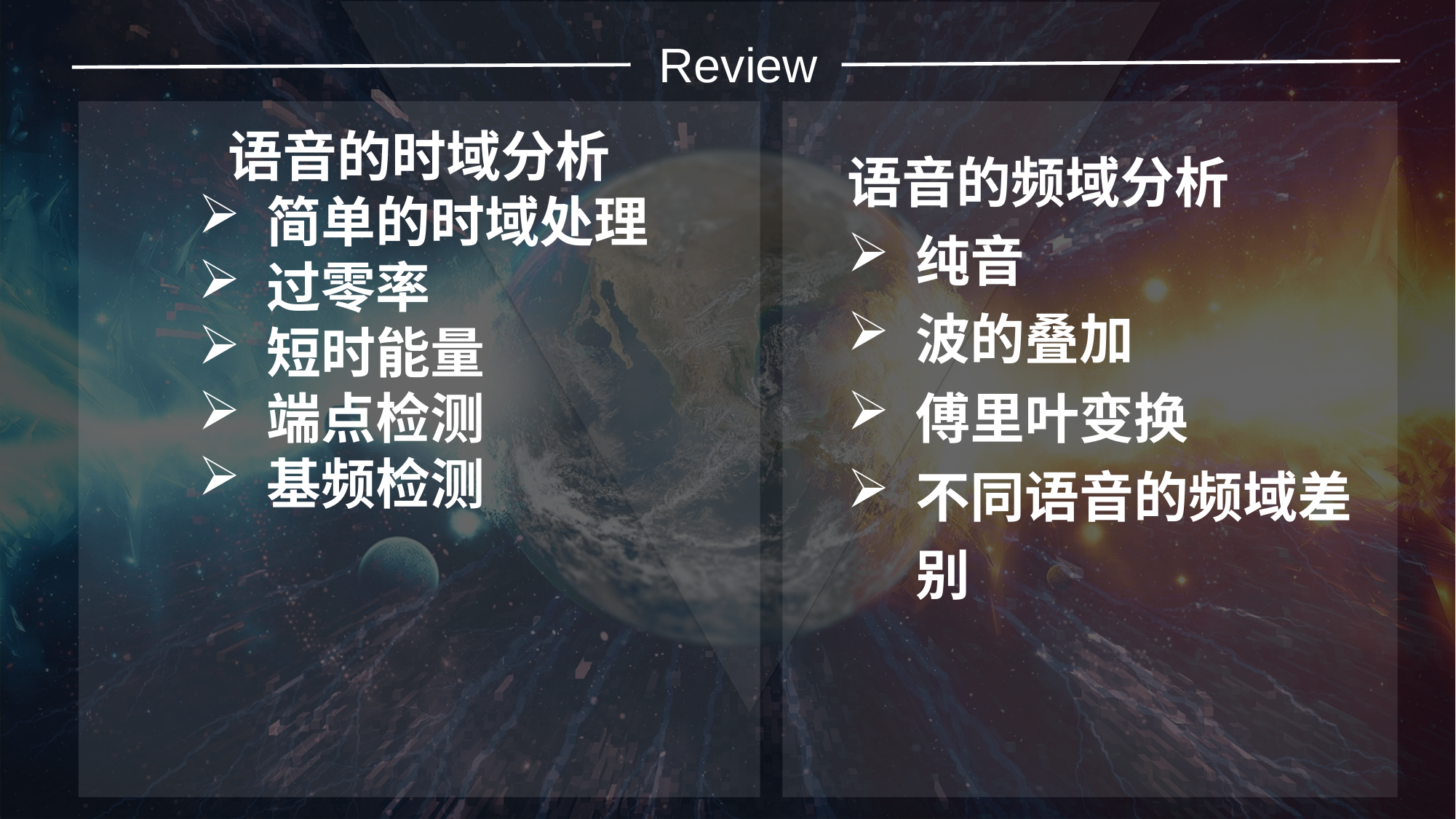

Review
语音的频域分析
纯音
波的叠加
傅里叶变换
不同语音的频域差别

语音的时域分析
简单的时域处理
过零率
短时能量
端点检测
基频检测